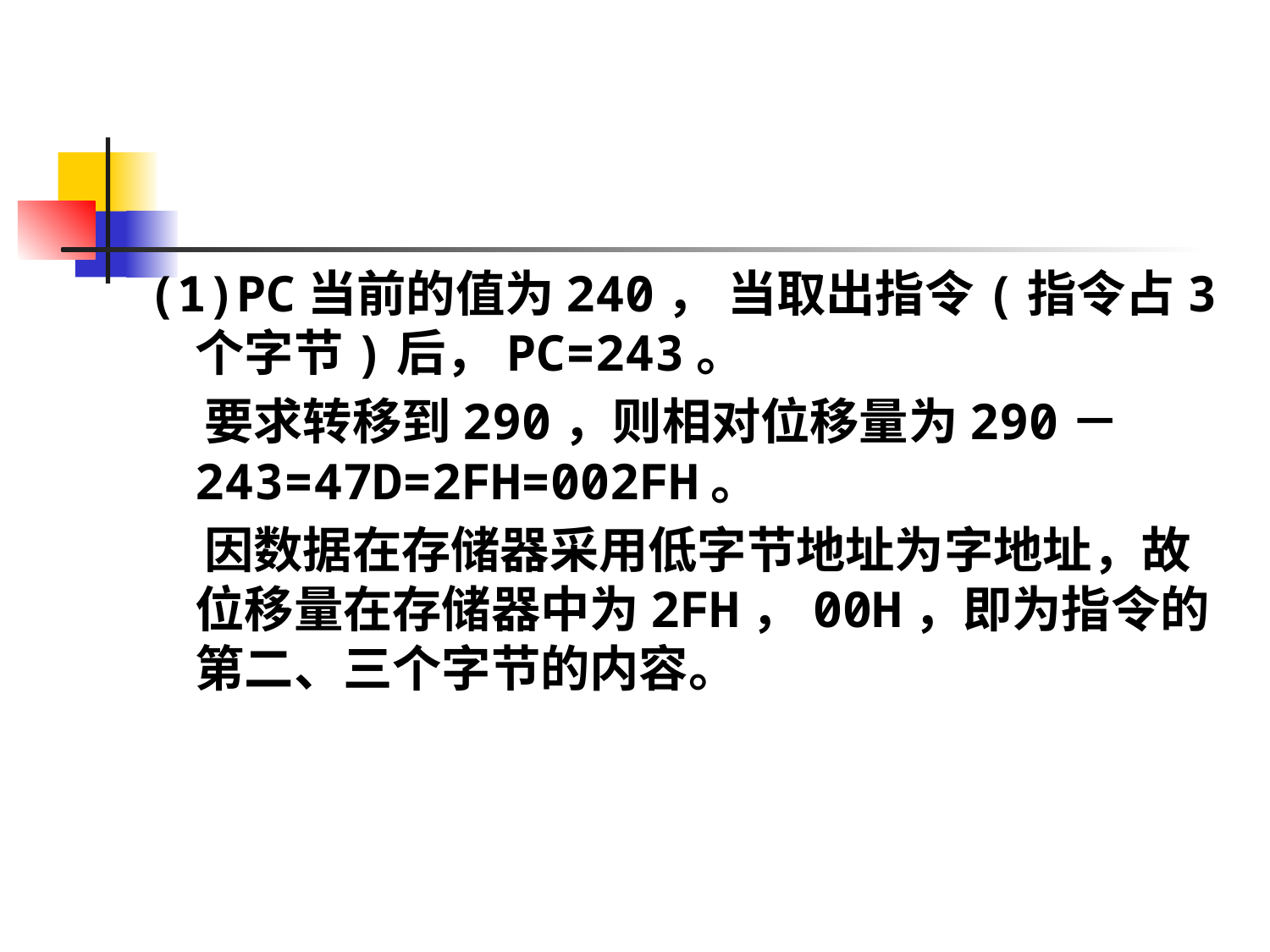

(1)PC当前的值为240， 当取出指令(指令占3个字节)后，PC=243。
    要求转移到290，则相对位移量为290－243=47D=2FH=002FH。
    因数据在存储器采用低字节地址为字地址，故位移量在存储器中为2FH，00H，即为指令的第二、三个字节的内容。